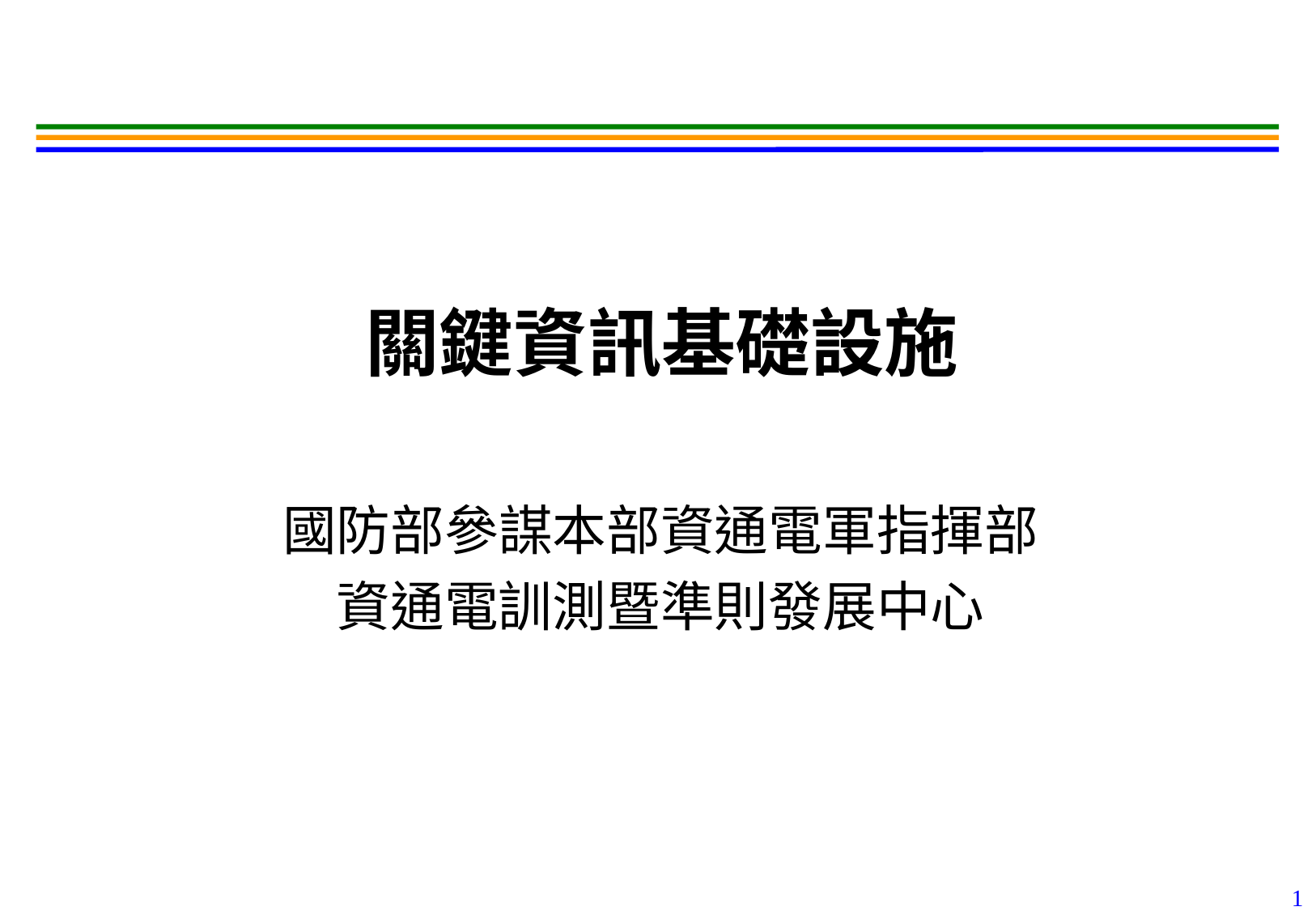

# 關鍵資訊基礎設施
國防部參謀本部資通電軍指揮部
資通電訓測暨準則發展中心
1